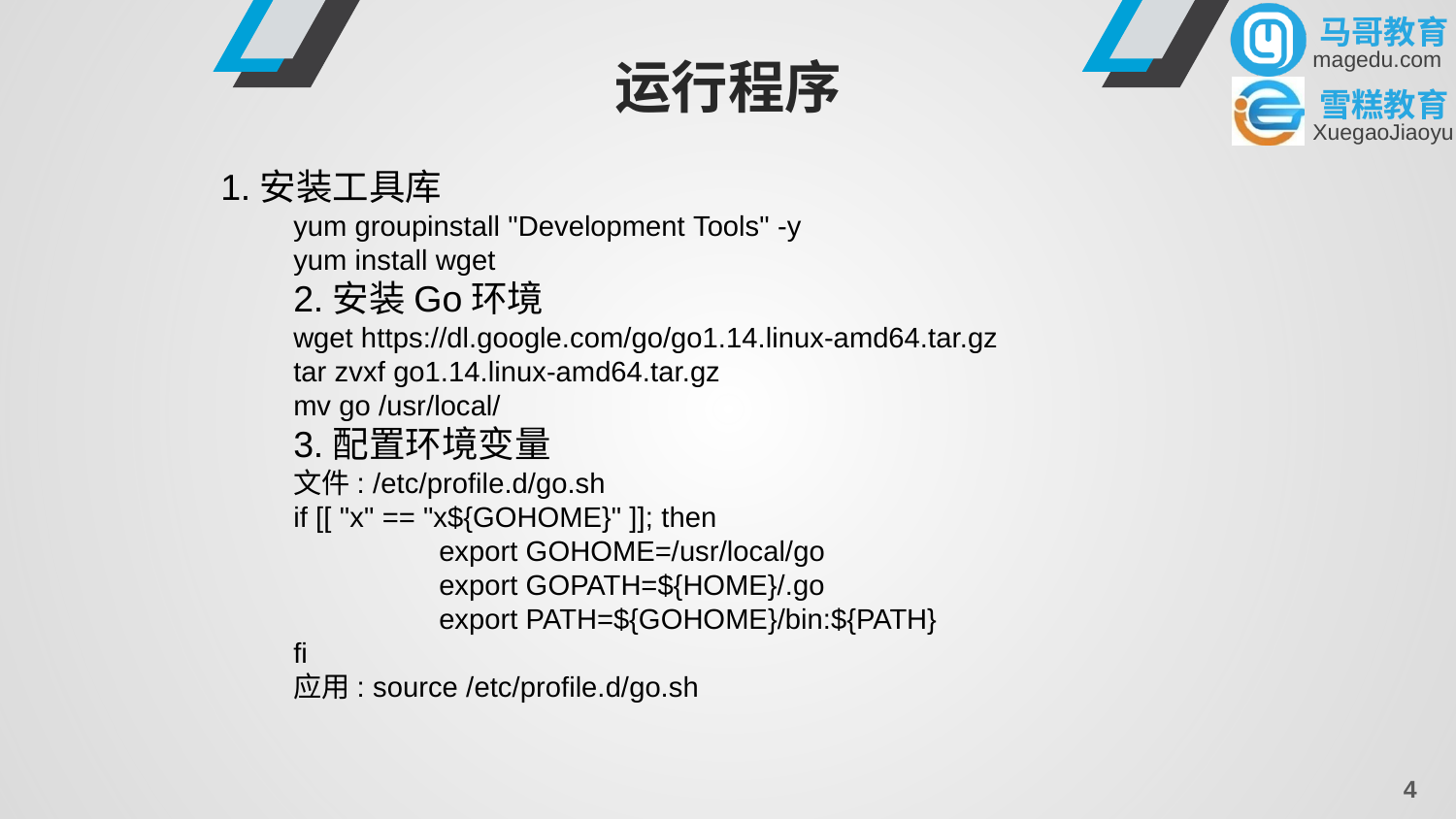

运行程序
1.安装工具库
yum groupinstall "Development Tools" -y
yum install wget
2.安装Go环境
wget https://dl.google.com/go/go1.14.linux-amd64.tar.gz
tar zvxf go1.14.linux-amd64.tar.gz
mv go /usr/local/
3.配置环境变量
文件: /etc/profile.d/go.sh
if [[ "x" == "x${GOHOME}" ]]; then
	export GOHOME=/usr/local/go
	export GOPATH=${HOME}/.go
	export PATH=${GOHOME}/bin:${PATH}
fi
应用: source /etc/profile.d/go.sh